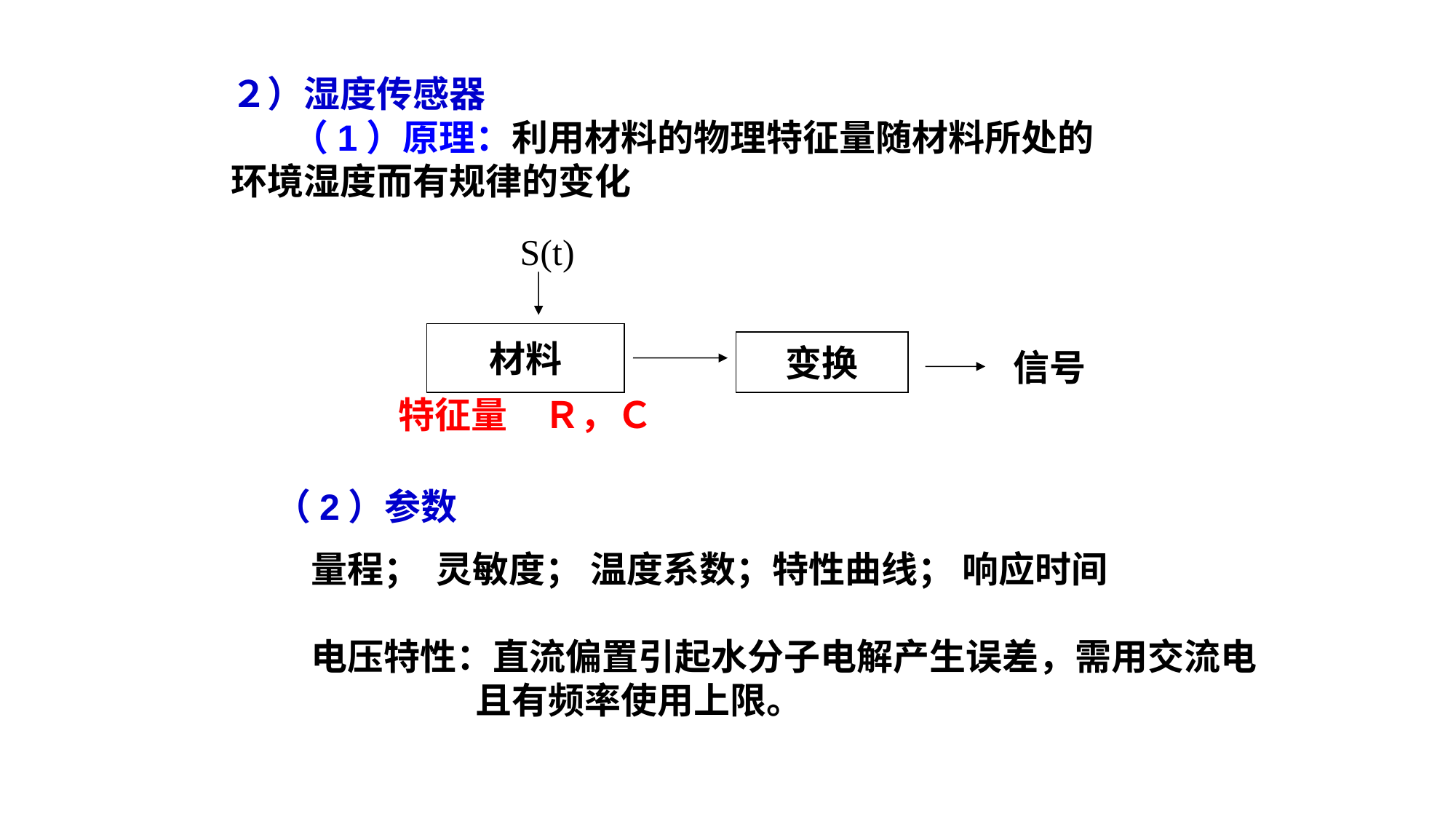

２）湿度传感器
　   （1）原理：利用材料的物理特征量随材料所处的环境湿度而有规律的变化
S(t)

材料
变换
信号

特征量　Ｒ，Ｃ
（2）参数
量程；  灵敏度； 温度系数；特性曲线； 响应时间

电压特性：直流偏置引起水分子电解产生误差，需用交流电
                   且有频率使用上限。